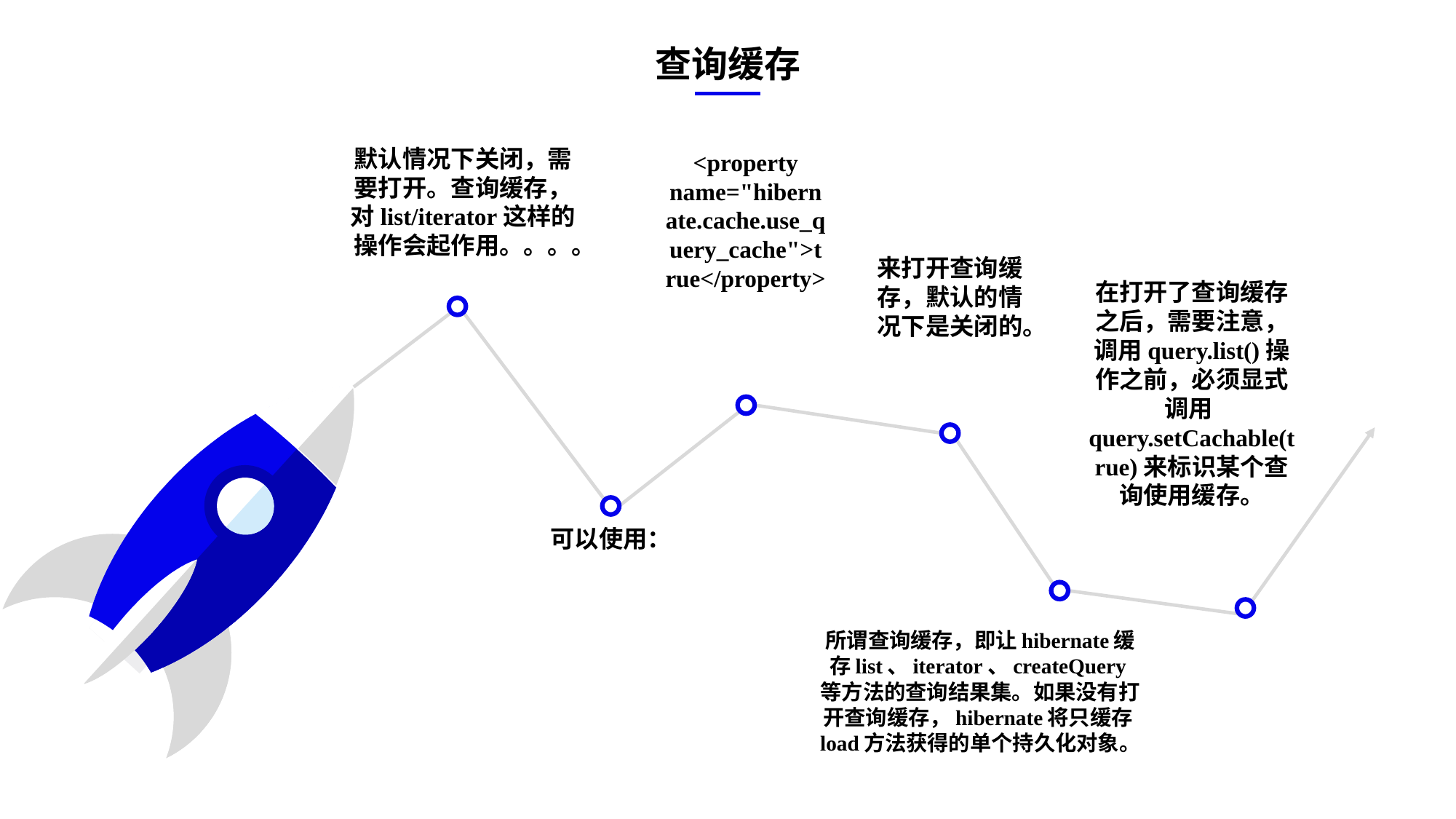

查询缓存
默认情况下关闭，需要打开。查询缓存，对list/iterator这样的操作会起作用。。。。
<property name="hibernate.cache.use_query_cache">true</property>
e7d195523061f1c0ae0eb3eed39d2bcef4622b2499a05fe6567B54A876BEB457BD1EB8EBE9915191D1FA2E860D28D251AB291D9CBBDD28D4BD16020FD75D8281481517FC21E86E4C931520AFA1087E92E357E3DB373CA326F6F926B1A67F681E99E875FFD293B2C32B3919AE4D43F9436862A7DD54F9346DF3662D8AB7319030EF75D53FF682DE13
在打开了查询缓存之后，需要注意，调用query.list()操作之前，必须显式调用query.setCachable(true)来标识某个查询使用缓存。
来打开查询缓存，默认的情况下是关闭的。

可以使用：
所谓查询缓存，即让hibernate缓存list、iterator、createQuery等方法的查询结果集。如果没有打开查询缓存，hibernate将只缓存load方法获得的单个持久化对象。